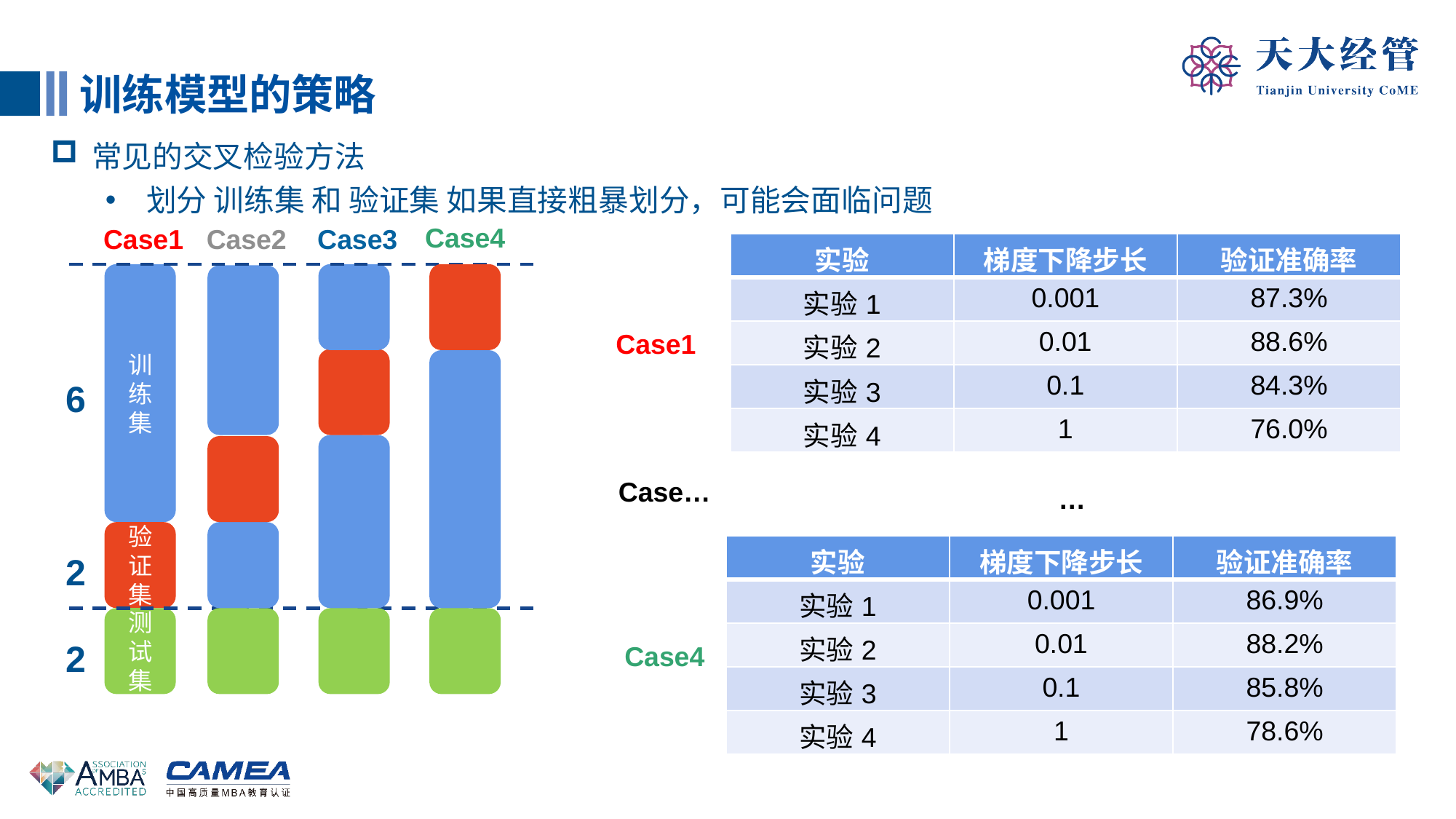

训练模型的策略

常见的交叉检验方法
划分 训练集 和 验证集 如果直接粗暴划分，可能会面临问题
Case4
Case1
Case2
Case3
| 实验 | 梯度下降步长 | 验证准确率 |
| --- | --- | --- |
| 实验1 | 0.001 | 87.3% |
| 实验2 | 0.01 | 88.6% |
| 实验3 | 0.1 | 84.3% |
| 实验4 | 1 | 76.0% |
训练集

Case1

6

Case…
…
验证集

2
| 实验 | 梯度下降步长 | 验证准确率 |
| --- | --- | --- |
| 实验1 | 0.001 | 86.9% |
| 实验2 | 0.01 | 88.2% |
| 实验3 | 0.1 | 85.8% |
| 实验4 | 1 | 78.6% |
测试集

2
Case4